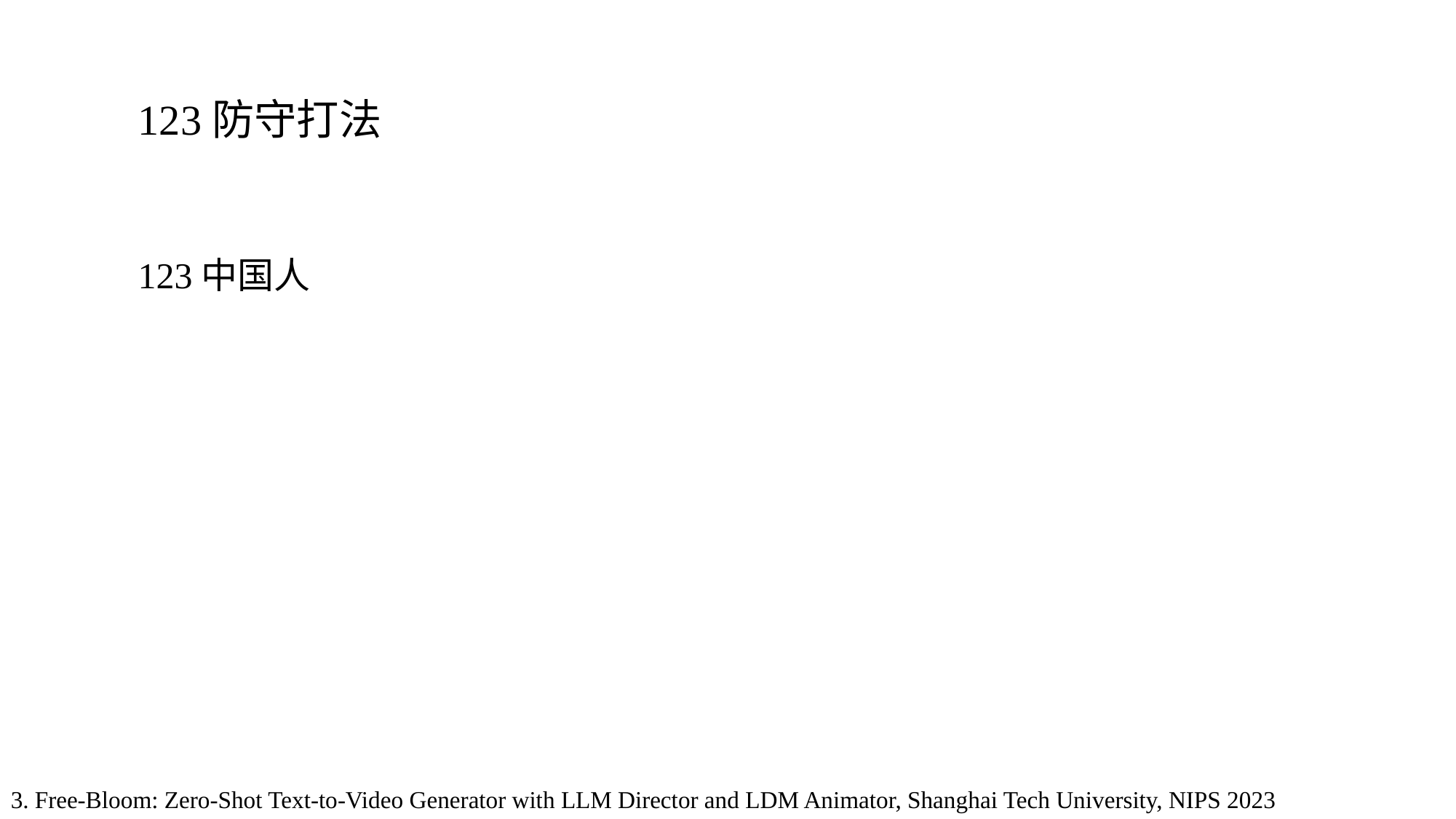

123防守打法
123中国人
3. Free-Bloom: Zero-Shot Text-to-Video Generator with LLM Director and LDM Animator, Shanghai Tech University, NIPS 2023